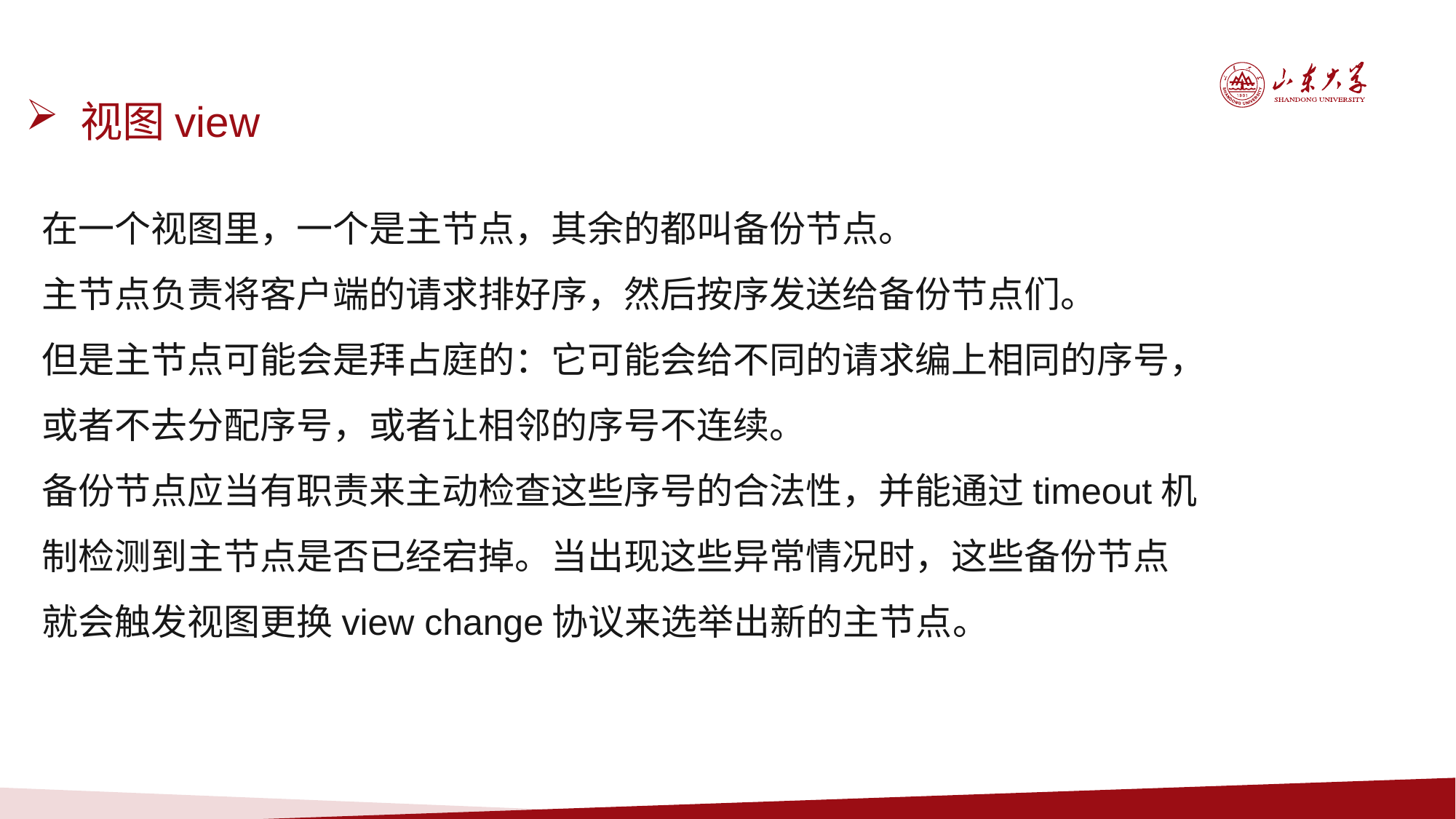

视图view
在一个视图里，一个是主节点，其余的都叫备份节点。
主节点负责将客户端的请求排好序，然后按序发送给备份节点们。
但是主节点可能会是拜占庭的：它可能会给不同的请求编上相同的序号，或者不去分配序号，或者让相邻的序号不连续。
备份节点应当有职责来主动检查这些序号的合法性，并能通过timeout机制检测到主节点是否已经宕掉。当出现这些异常情况时，这些备份节点就会触发视图更换view change协议来选举出新的主节点。